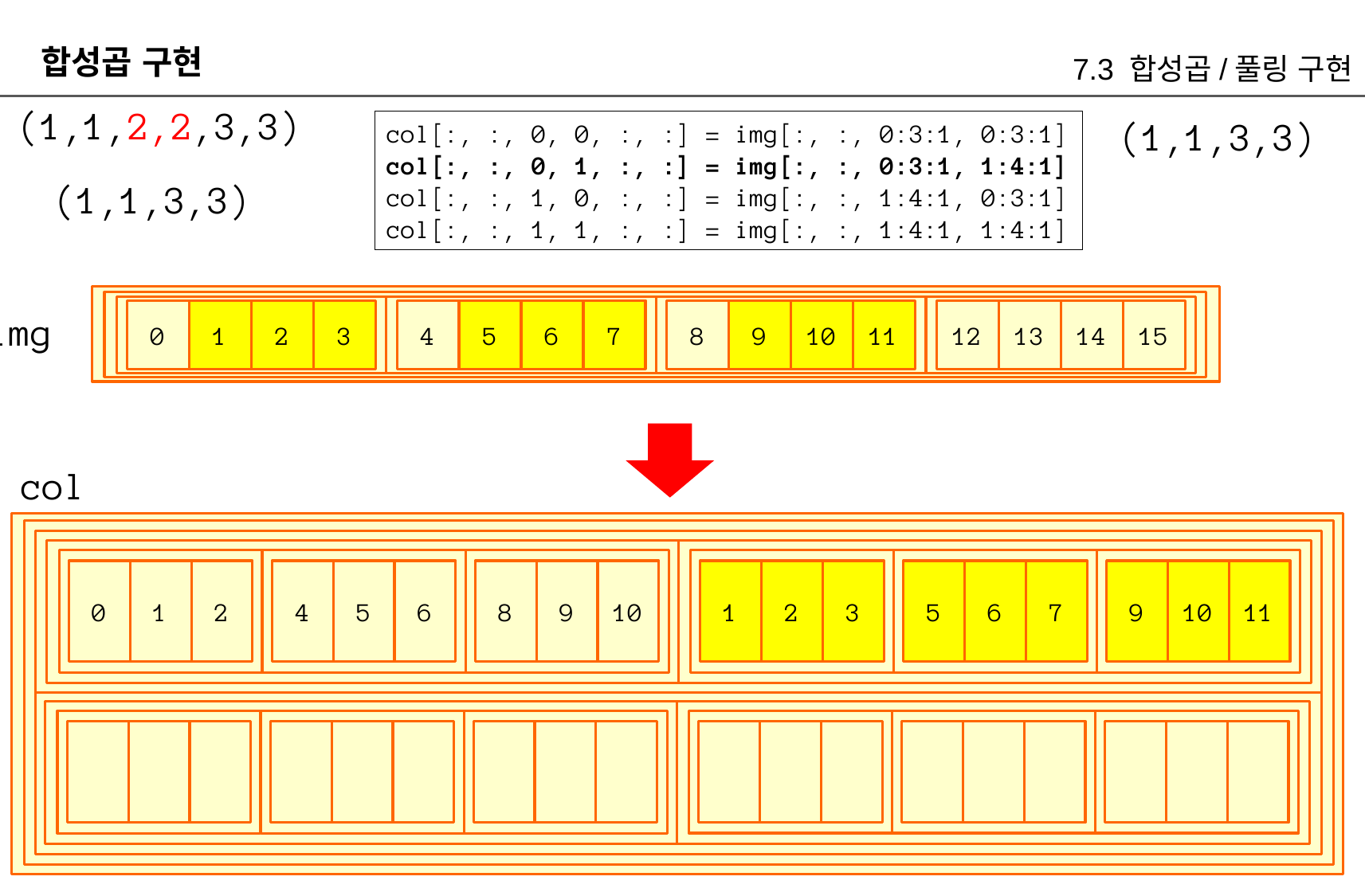

합성곱 구현
7.3 합성곱/풀링 구현
(1,1,2,2,3,3)
(1,1,3,3)
col[:, :, 0, 0, :, :] = img[:, :, 0:3:1, 0:3:1]
col[:, :, 0, 1, :, :] = img[:, :, 0:3:1, 1:4:1]
col[:, :, 1, 0, :, :] = img[:, :, 1:4:1, 0:3:1]
col[:, :, 1, 1, :, :] = img[:, :, 1:4:1, 1:4:1]
(1,1,3,3)

img
0
1
2
3
4
5
6
7
8
9
10
11
12
13
14
15

col

1
2
3
5
6
7
9
10
11
0
1
2
4
5
6
8
9
10